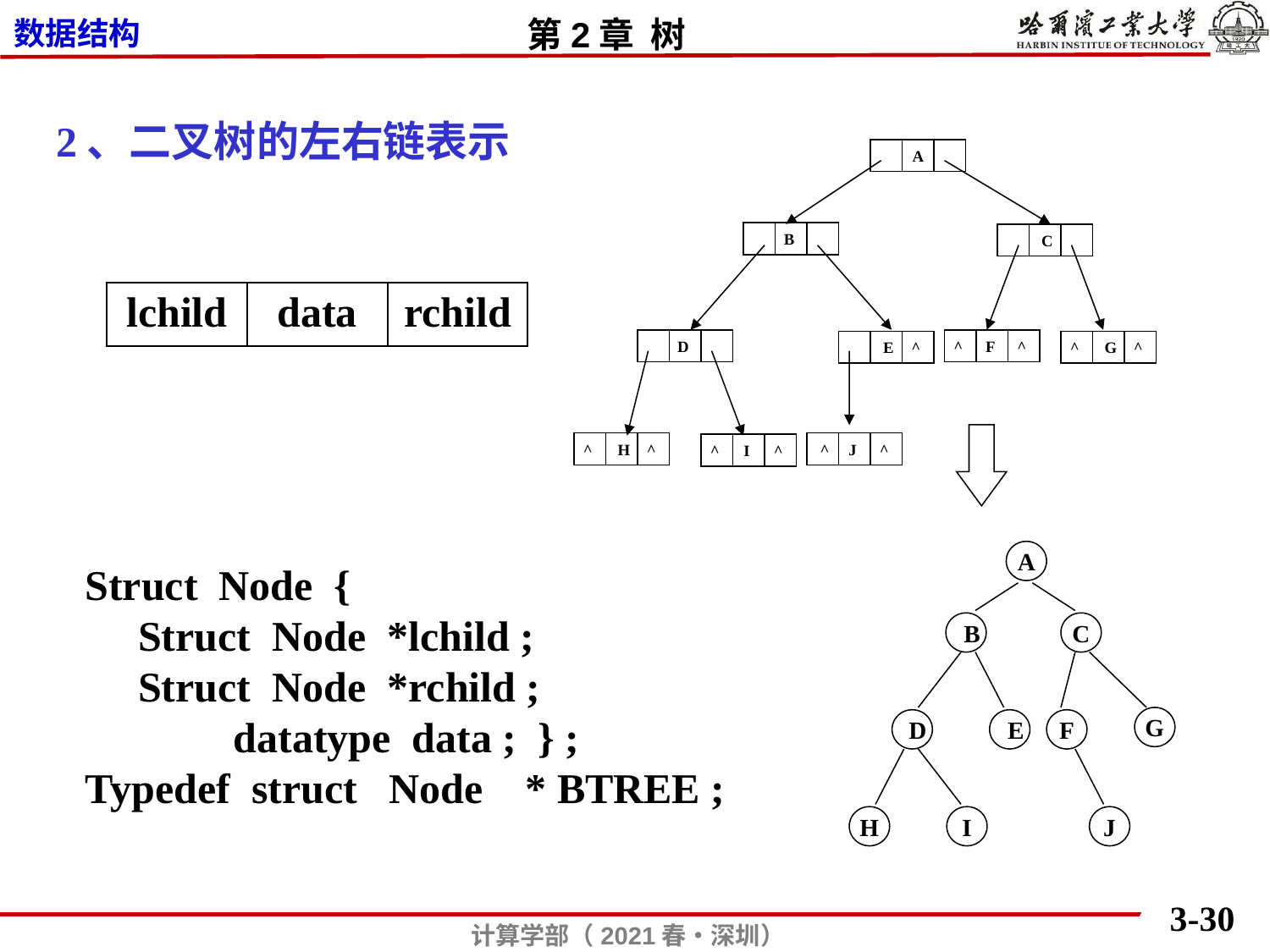

2、二叉树的左右链表示

A

B

 C

D

^
F
^

 E
^
^
 G
^

^
 H
^
 ^
J
^
^
I
^
| lchild | data | rchild |
| --- | --- | --- |

A

B
C

G
D
E
F

H
I
J
Struct  Node  {
     Struct  Node  *lchild ;
     Struct  Node  *rchild ;
              datatype  data ;  } ;
Typedef  struct   Node    * BTREE ;